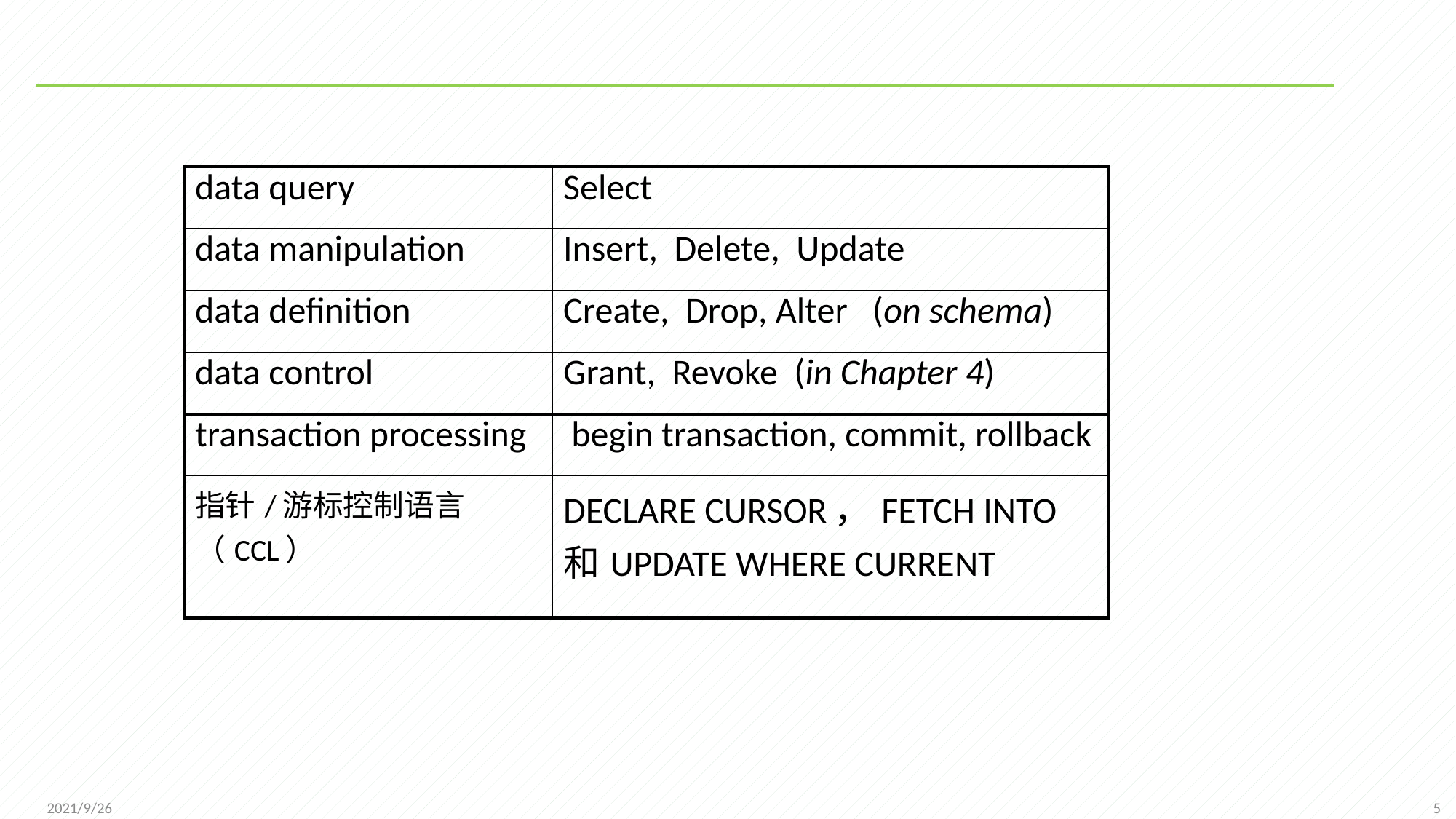

#

| data query | Select |
| --- | --- |
| data manipulation | Insert, Delete, Update |
| data definition | Create, Drop, Alter (on schema) |
| data control | Grant, Revoke (in Chapter 4) |
| transaction processing | begin transaction, commit, rollback |
| 指针/游标控制语言（CCL） | DECLARE CURSOR，FETCH INTO和UPDATE WHERE CURRENT |
5
2021/9/26